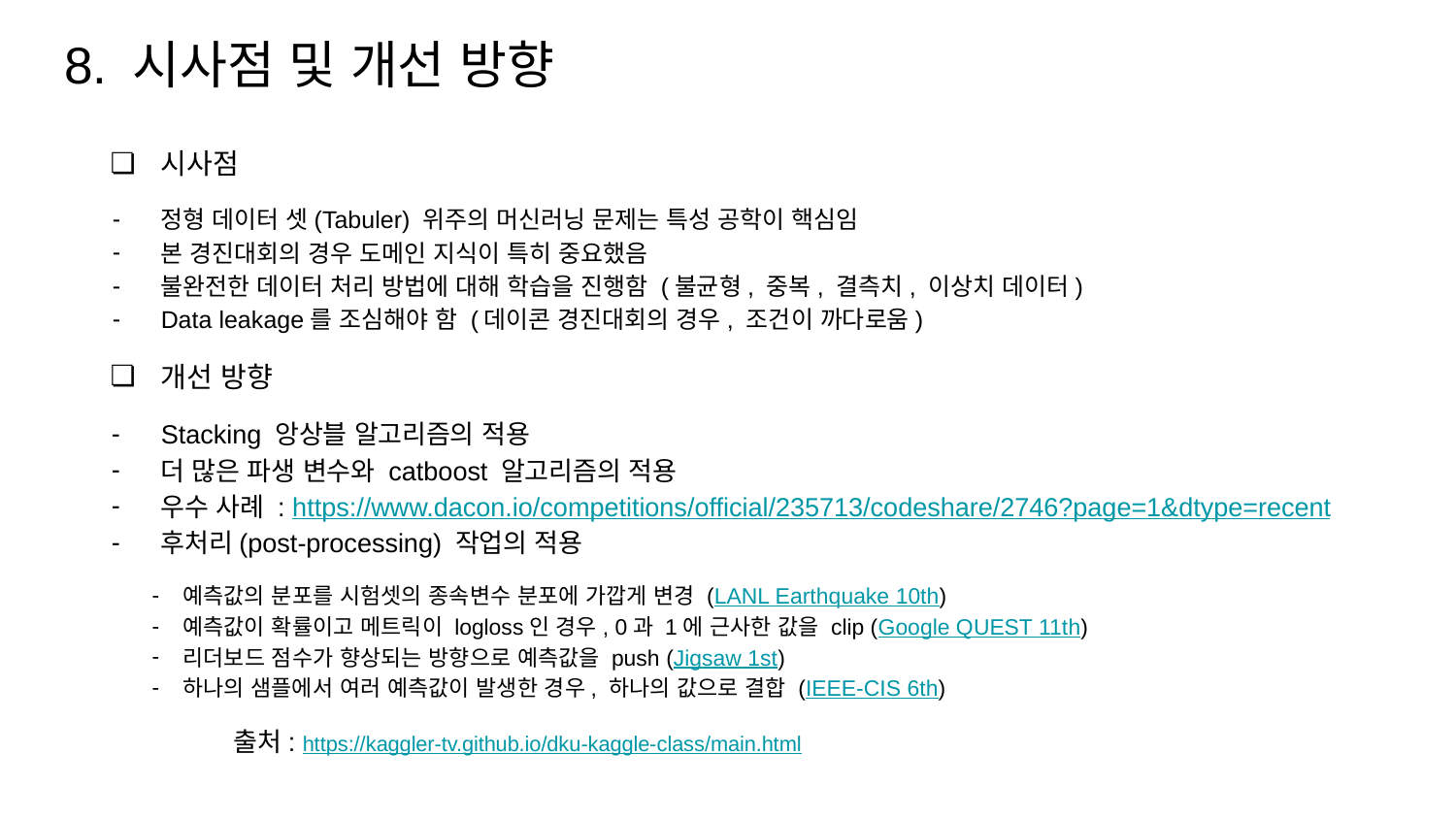

# 8. 시사점 및 개선 방향
시사점
정형 데이터 셋(Tabuler) 위주의 머신러닝 문제는 특성 공학이 핵심임
본 경진대회의 경우 도메인 지식이 특히 중요했음
불완전한 데이터 처리 방법에 대해 학습을 진행함 (불균형, 중복, 결측치, 이상치 데이터)
Data leakage를 조심해야 함 (데이콘 경진대회의 경우, 조건이 까다로움)
개선 방향
Stacking 앙상블 알고리즘의 적용
더 많은 파생 변수와 catboost 알고리즘의 적용
우수 사례 : https://www.dacon.io/competitions/official/235713/codeshare/2746?page=1&dtype=recent
후처리(post-processing) 작업의 적용
예측값의 분포를 시험셋의 종속변수 분포에 가깝게 변경 (LANL Earthquake 10th)
예측값이 확률이고 메트릭이 logloss인 경우, 0과 1에 근사한 값을 clip (Google QUEST 11th)
리더보드 점수가 향상되는 방향으로 예측값을 push (Jigsaw 1st)
하나의 샘플에서 여러 예측값이 발생한 경우, 하나의 값으로 결합 (IEEE-CIS 6th)
출처: https://kaggler-tv.github.io/dku-kaggle-class/main.html